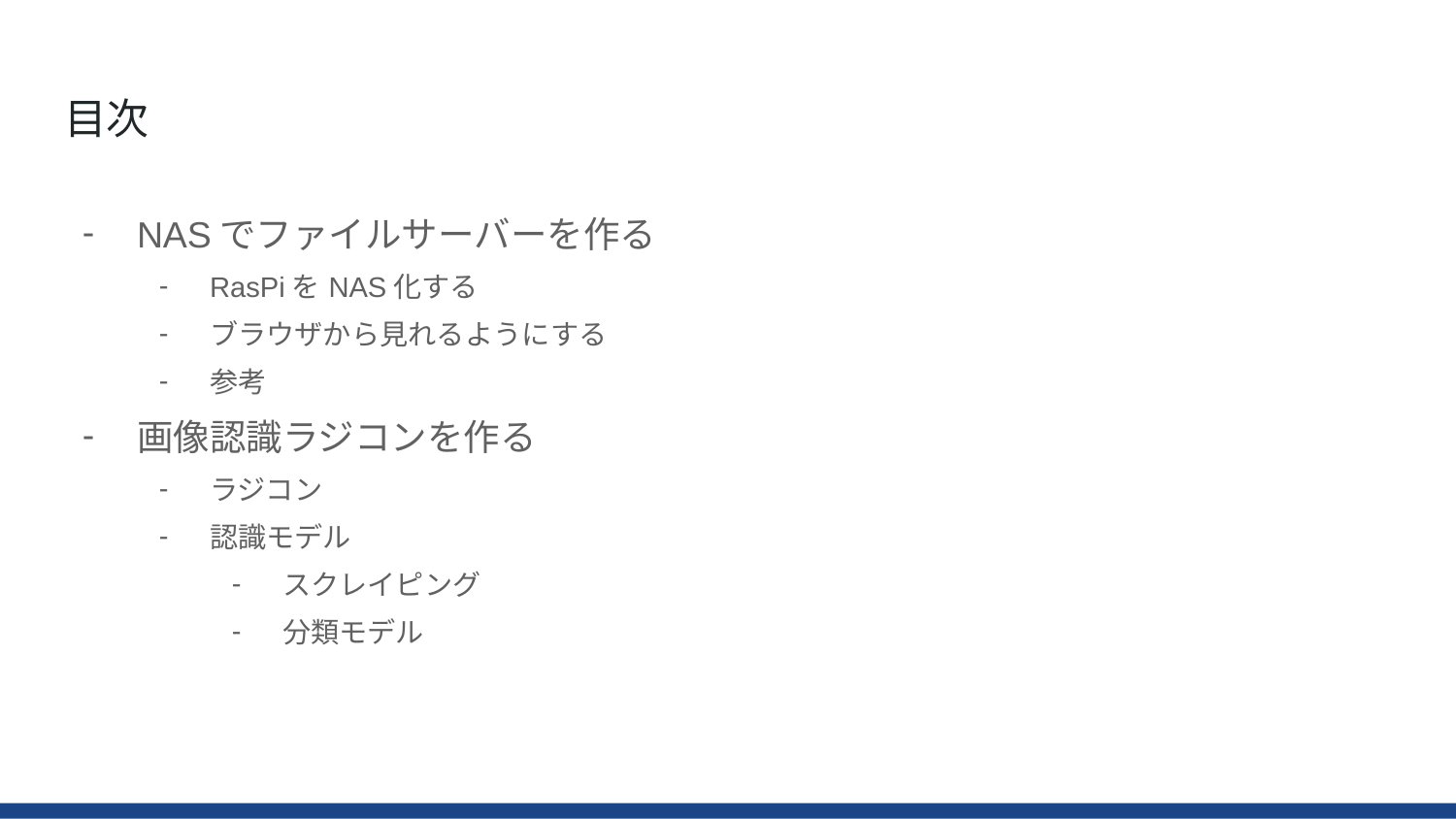

# 目次
NASでファイルサーバーを作る
RasPiをNAS化する
ブラウザから見れるようにする
参考
画像認識ラジコンを作る
ラジコン
認識モデル
スクレイピング
分類モデル